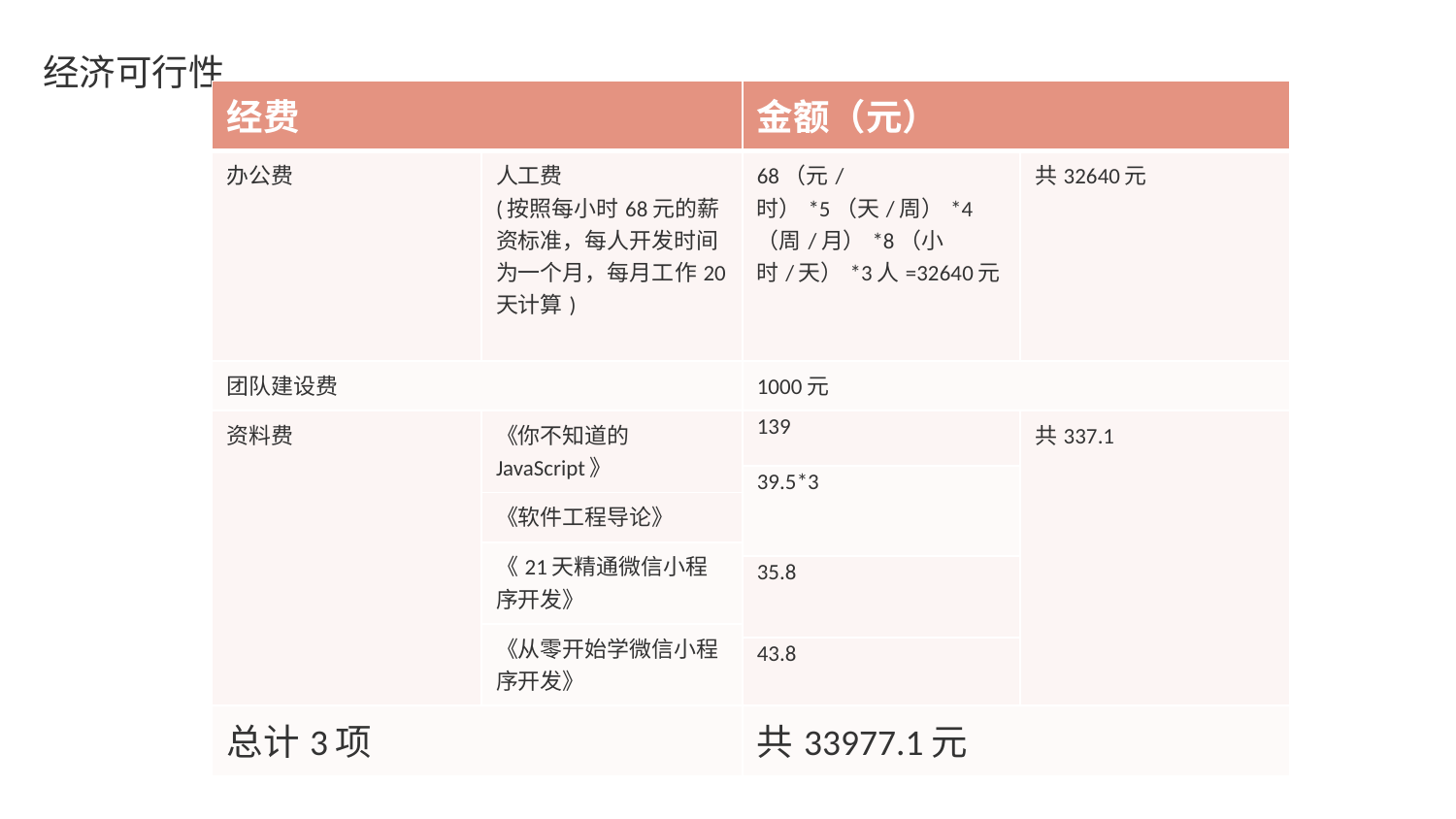

经济可行性
| 经费 |  | 金额（元） |  |
| --- | --- | --- | --- |
| 办公费 | 人工费 (按照每小时68元的薪资标准，每人开发时间为一个月，每月工作20天计算) | 68（元/时）\*5（天/周）\*4（周/月）\*8（小时/天）\*3人=32640元 | 共32640元 |
| 团队建设费 |  | 1000元 |  |
| 资料费 | 《你不知道的JavaScript》 | 139 | 共337.1 |
|  |  | 39.5\*3 |  |
|  | 《软件工程导论》 |  |  |
|  | 《21天精通微信小程序开发》 |  |  |
|  |  | 35.8 |  |
|  | 《从零开始学微信小程序开发》 |  |  |
|  |  | 43.8 |  |
| 总计3项 |  | 共33977.1元 |  |